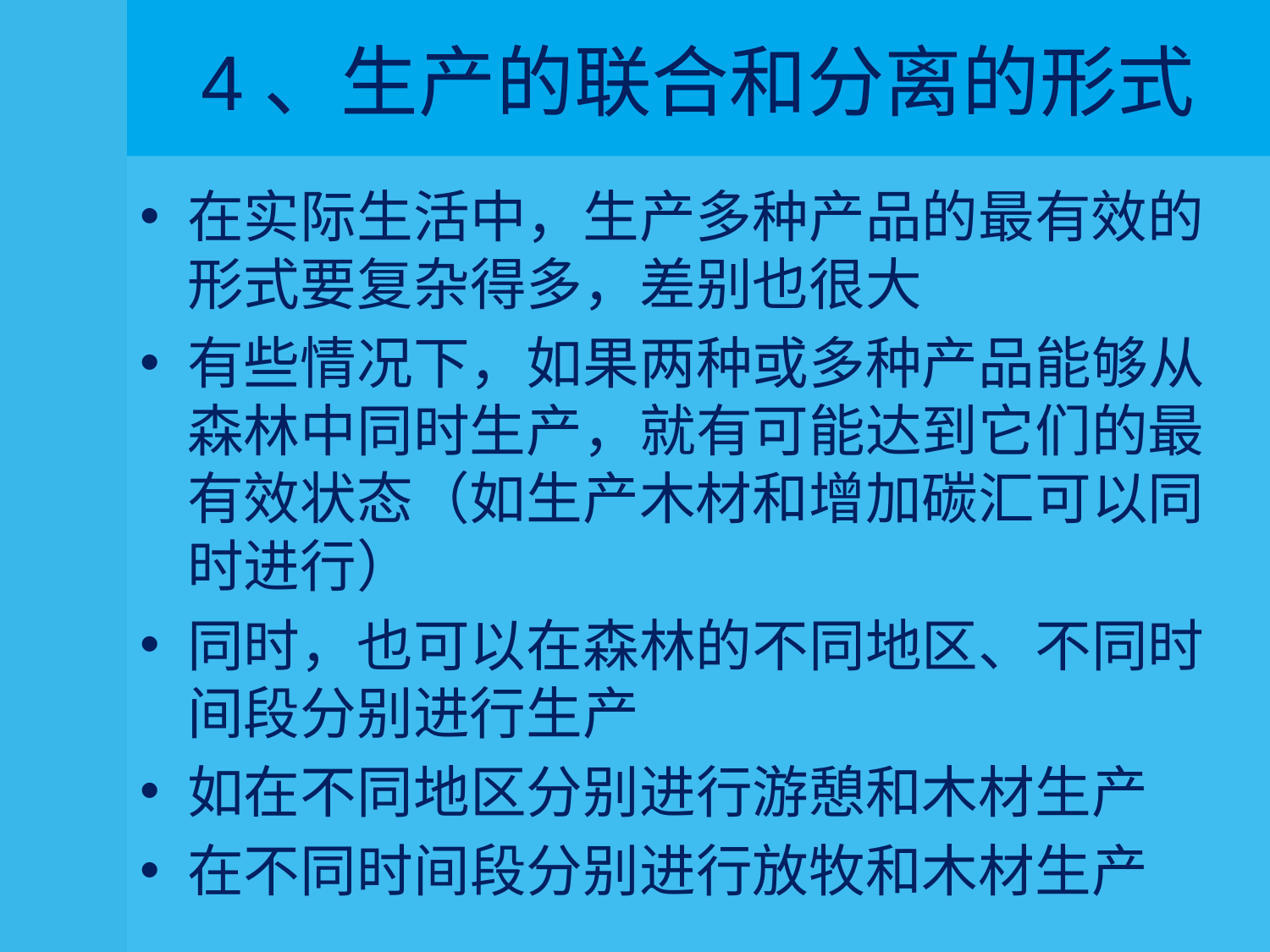

# 4、生产的联合和分离的形式
在实际生活中，生产多种产品的最有效的形式要复杂得多，差别也很大
有些情况下，如果两种或多种产品能够从森林中同时生产，就有可能达到它们的最有效状态（如生产木材和增加碳汇可以同时进行）
同时，也可以在森林的不同地区、不同时间段分别进行生产
如在不同地区分别进行游憩和木材生产
在不同时间段分别进行放牧和木材生产